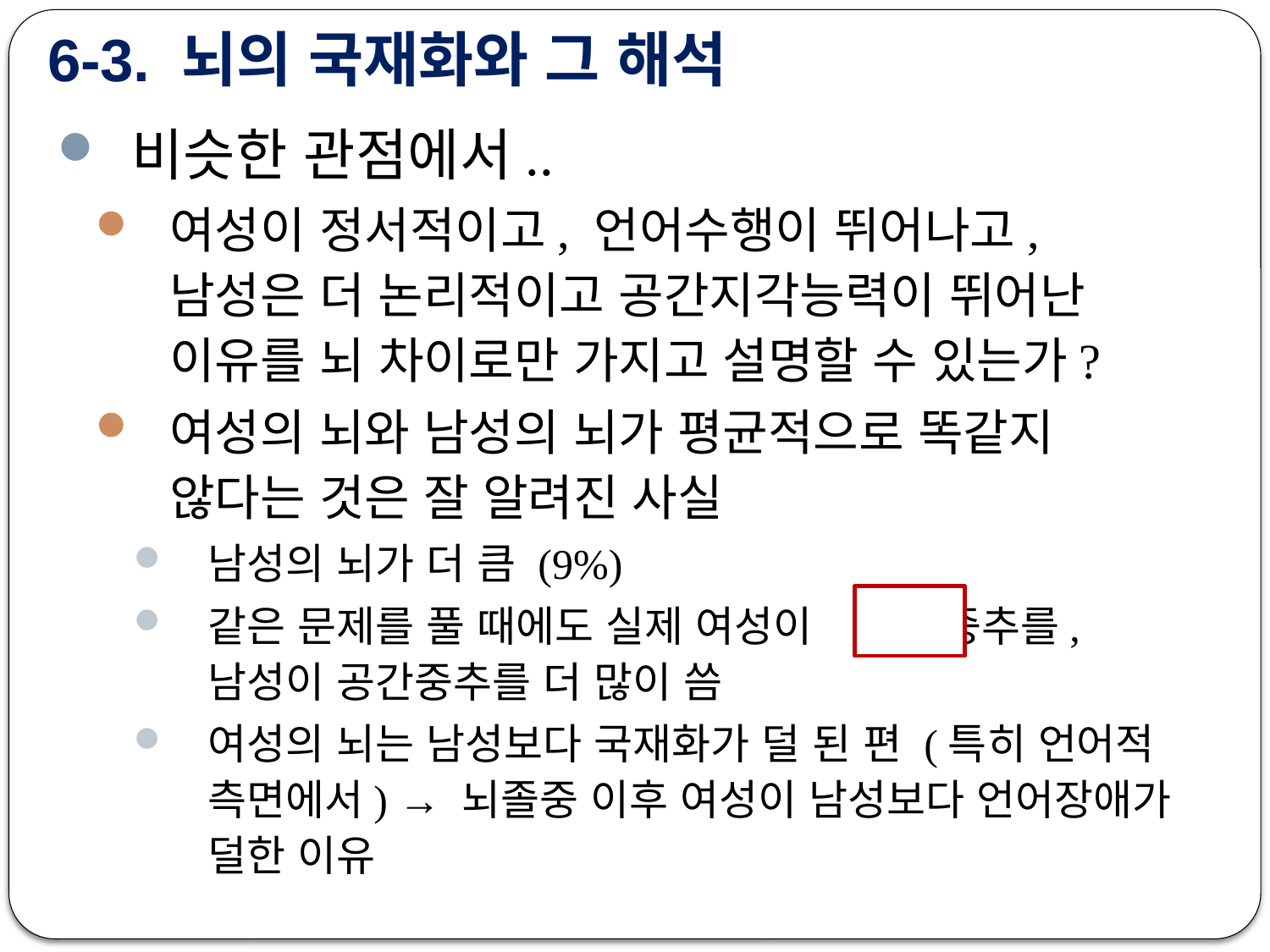

# 6-3. 뇌의 국재화와 그 해석
비슷한 관점에서..
여성이 정서적이고, 언어수행이 뛰어나고, 남성은 더 논리적이고 공간지각능력이 뛰어난 이유를 뇌 차이로만 가지고 설명할 수 있는가?
여성의 뇌와 남성의 뇌가 평균적으로 똑같지 않다는 것은 잘 알려진 사실
남성의 뇌가 더 큼 (9%)
같은 문제를 풀 때에도 실제 여성이           중추를, 남성이 공간중추를 더 많이 씀
여성의 뇌는 남성보다 국재화가 덜 된 편 (특히 언어적 측면에서) → 뇌졸중 이후 여성이 남성보다 언어장애가 덜한 이유